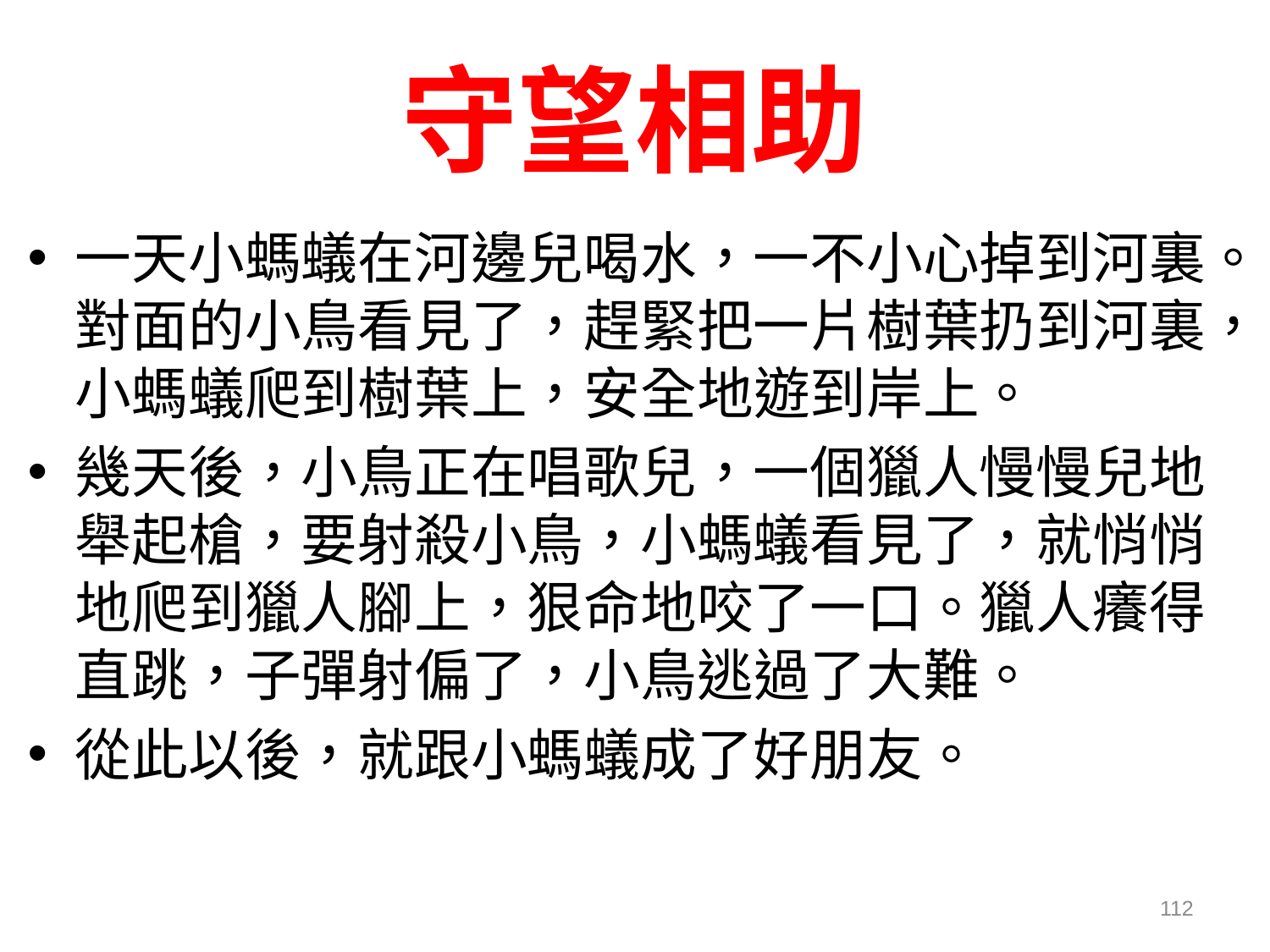

# 守望相助
一天小螞蟻在河邊兒喝水，一不小心掉到河裏。對面的小鳥看見了，趕緊把一片樹葉扔到河裏，小螞蟻爬到樹葉上，安全地遊到岸上。
幾天後，小鳥正在唱歌兒，一個獵人慢慢兒地舉起槍，要射殺小鳥，小螞蟻看見了，就悄悄地爬到獵人腳上，狠命地咬了一口。獵人癢得直跳，子彈射偏了，小鳥逃過了大難。
從此以後，就跟小螞蟻成了好朋友。
112